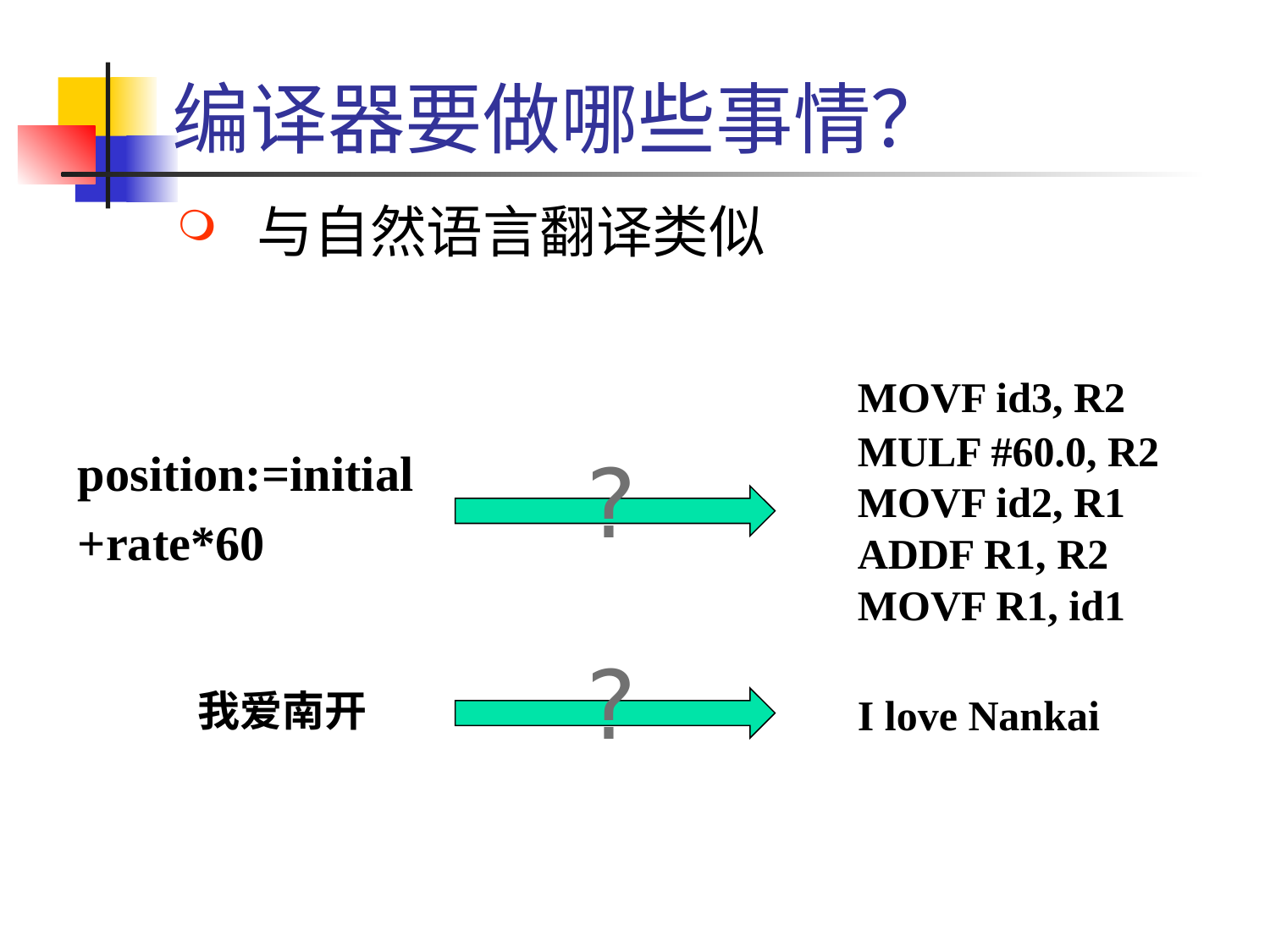

# 编译器要做哪些事情？
与自然语言翻译类似
MOVF id3, R2
MULF #60.0, R2
MOVF id2, R1
ADDF R1, R2
MOVF R1, id1
position:=initial
+rate*60
?

?
我爱南开
I love Nankai